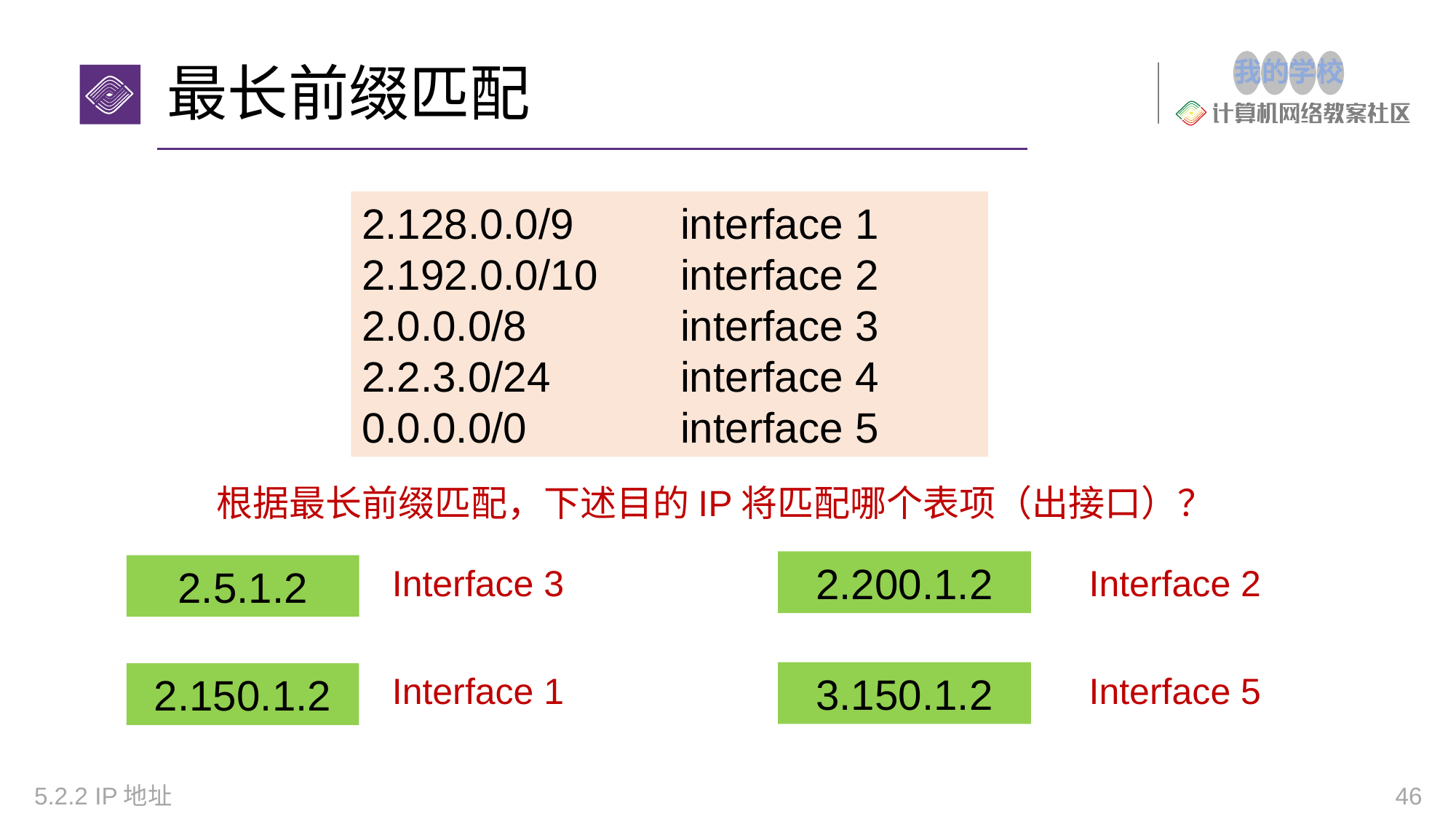

# 最长前缀匹配
2.128.0.0/9         interface 1
2.192.0.0/10       interface 2
2.0.0.0/8             interface 3
2.2.3.0/24           interface 4
0.0.0.0/0             interface 5
根据最长前缀匹配，下述目的IP将匹配哪个表项（出接口）？
2.200.1.2
2.5.1.2
Interface 3
Interface 2
3.150.1.2
Interface 1
Interface 5
2.150.1.2
5.2.2 IP地址
46